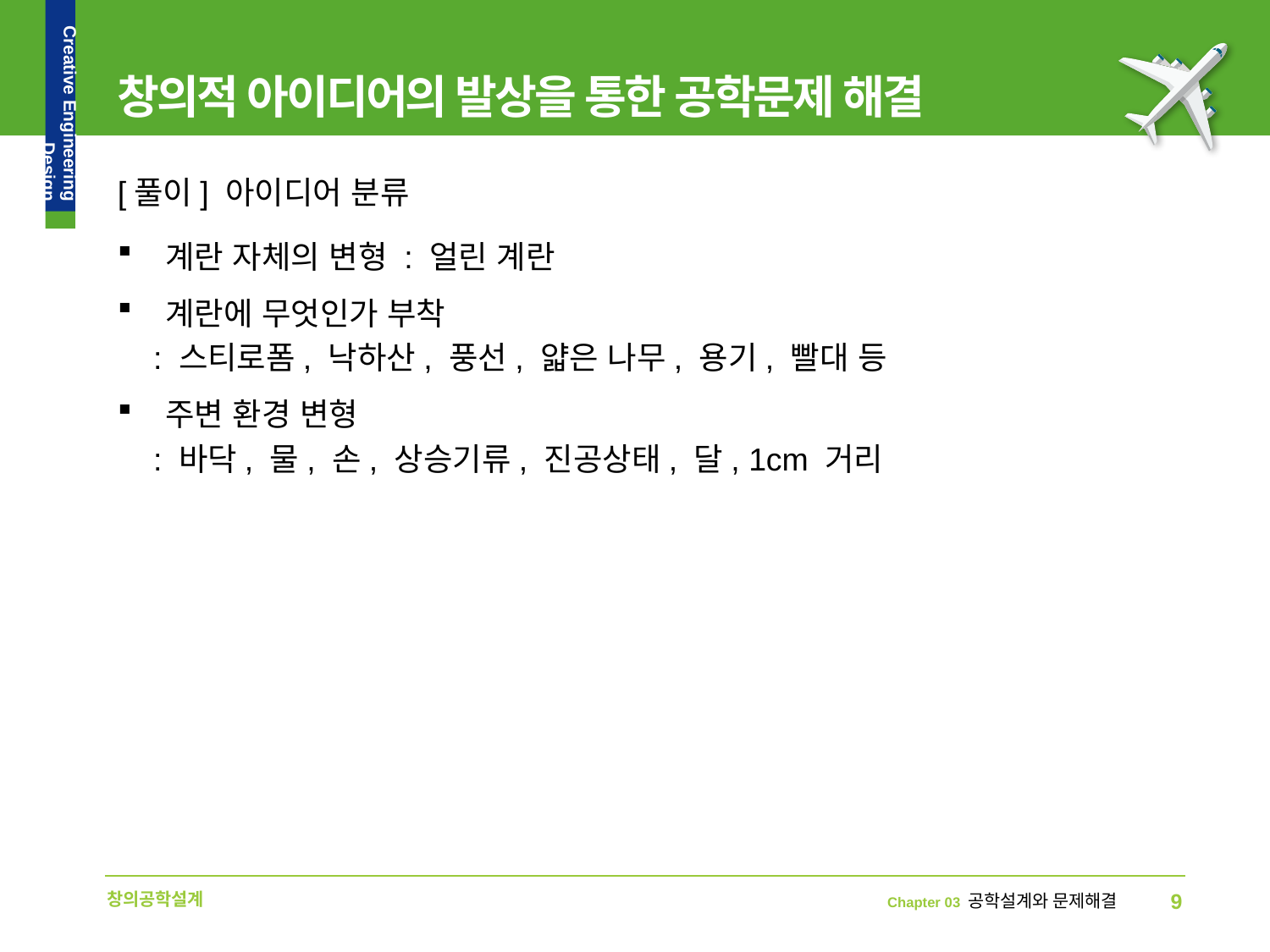

# 창의적 아이디어의 발상을 통한 공학문제 해결
[풀이] 아이디어 분류

계란 자체의 변형 : 얼린 계란

계란에 무엇인가 부착
    : 스티로폼, 낙하산, 풍선, 얇은 나무, 용기, 빨대 등

주변 환경 변형
    : 바닥, 물, 손, 상승기류, 진공상태, 달, 1cm 거리